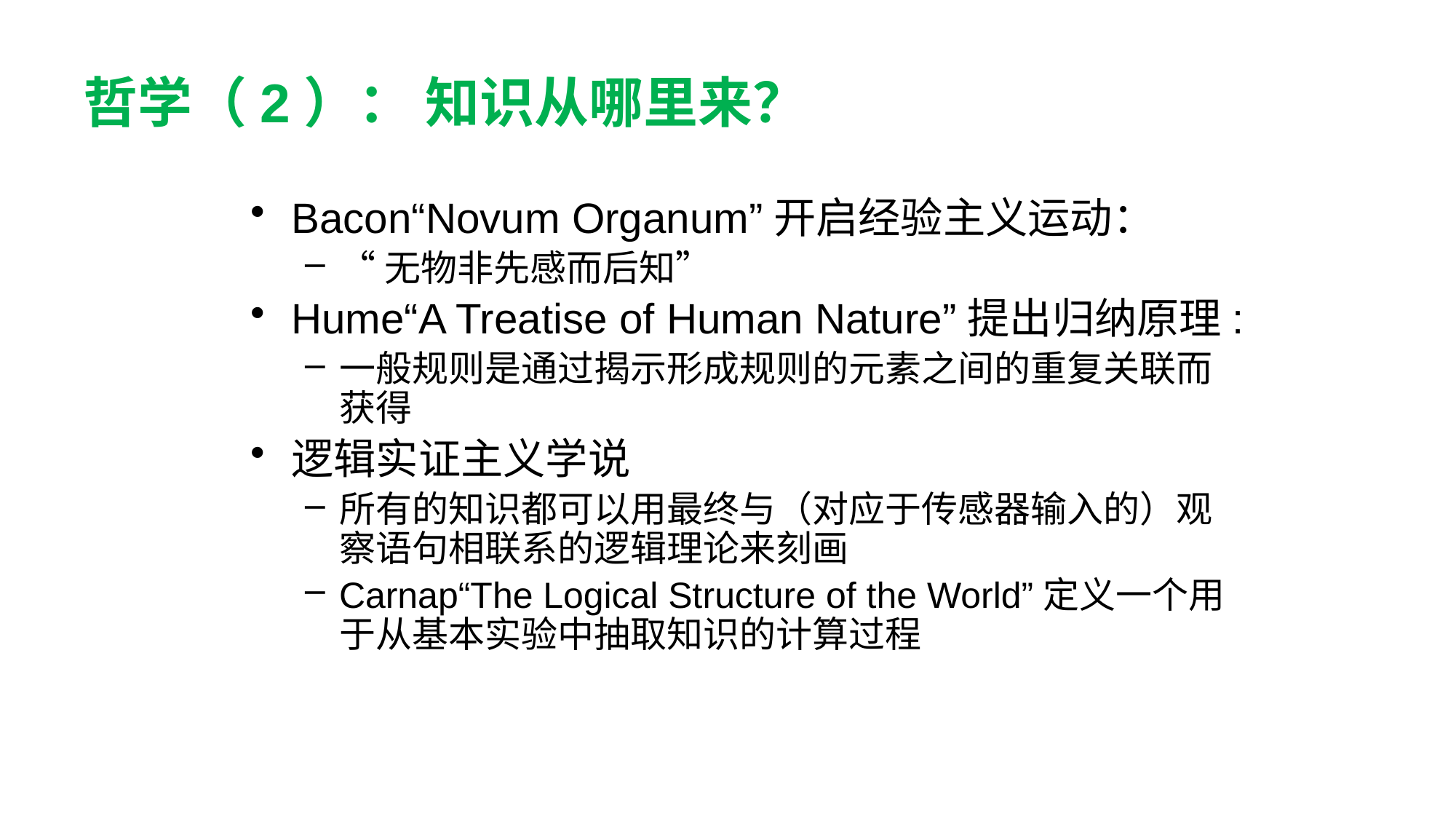

# 哲学（2）： 知识从哪里来？
Bacon“Novum Organum”开启经验主义运动：
“无物非先感而后知”
Hume“A Treatise of Human Nature”提出归纳原理:
一般规则是通过揭示形成规则的元素之间的重复关联而获得
逻辑实证主义学说
所有的知识都可以用最终与（对应于传感器输入的）观察语句相联系的逻辑理论来刻画
Carnap“The Logical Structure of the World”定义一个用于从基本实验中抽取知识的计算过程